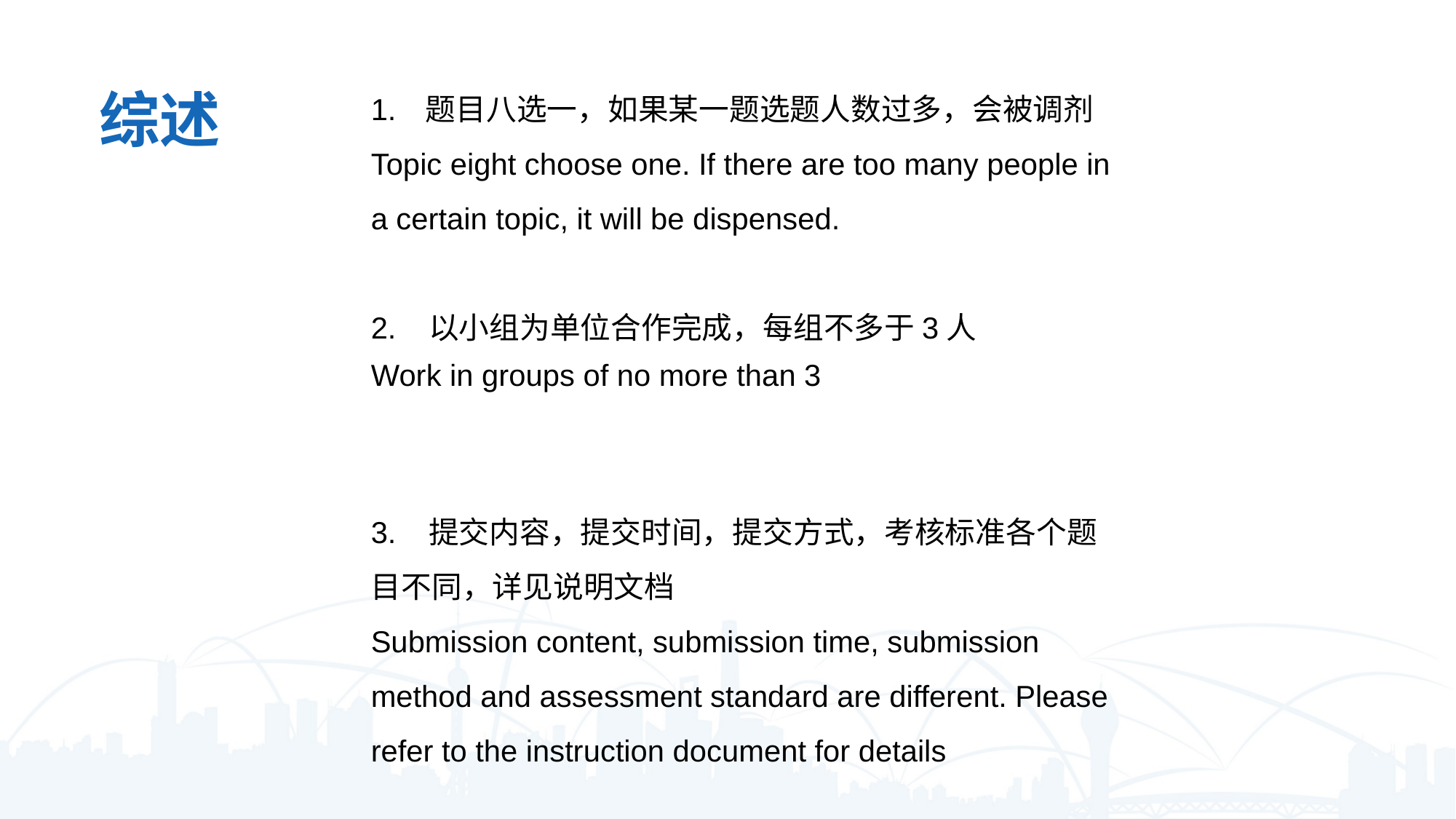

题目八选一，如果某一题选题人数过多，会被调剂
Topic eight choose one. If there are too many people in a certain topic, it will be dispensed.

2.   以小组为单位合作完成，每组不多于3人
Work in groups of no more than 3

3.   提交内容，提交时间，提交方式，考核标准各个题目不同，详见说明文档
Submission content, submission time, submission method and assessment standard are different. Please refer to the instruction document for details
综述